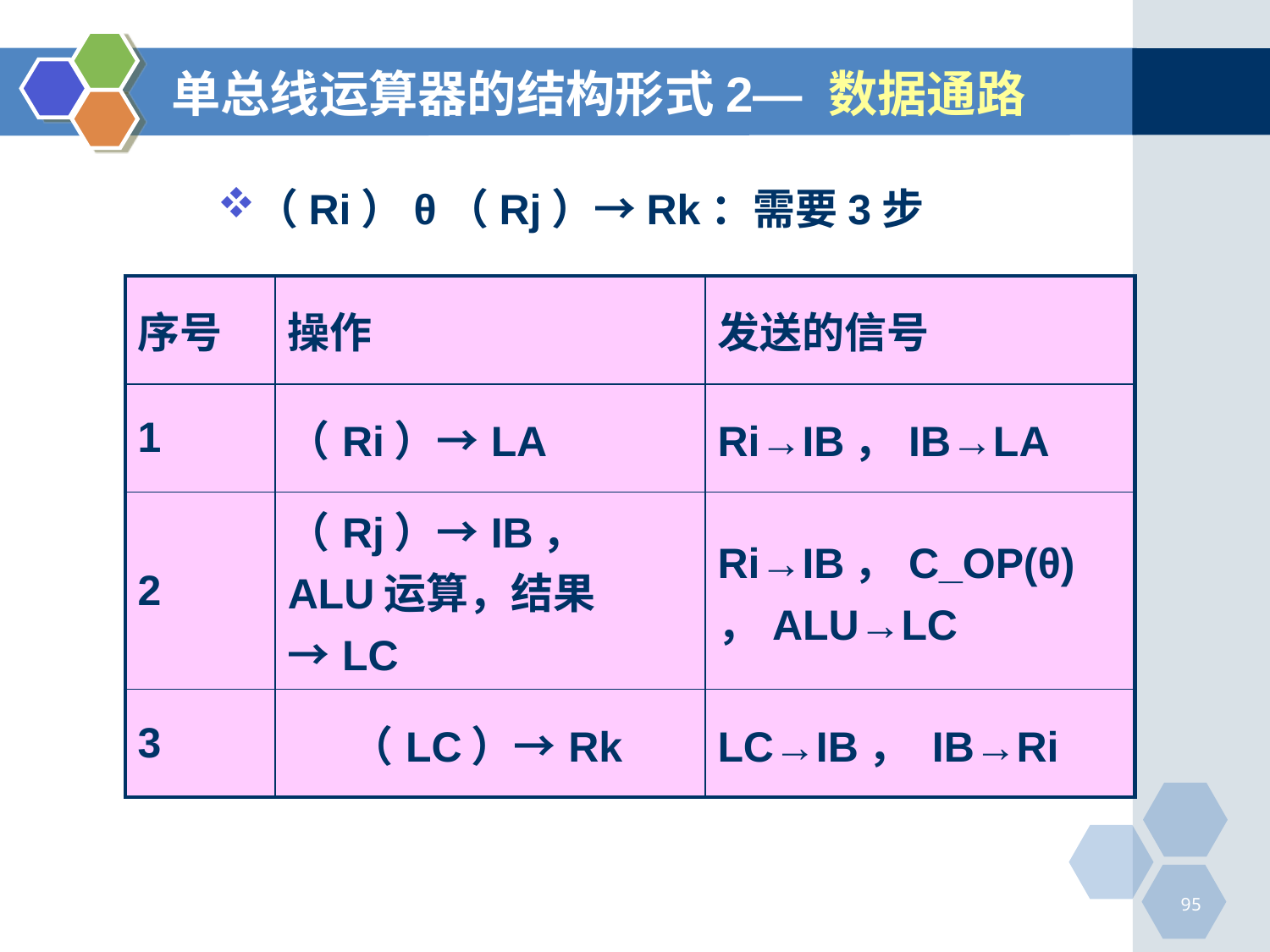

# 单总线运算器的结构形式2— 数据通路
（Ri）θ（Rj）→Rk：需要3步
| 序号 | 操作 | 发送的信号 |
| --- | --- | --- |
| 1 | （Ri）→LA | Ri→IB，IB→LA |
| 2 | （Rj）→IB， ALU运算，结果→LC | Ri→IB，C\_OP(θ)，ALU→LC |
| 3 | （LC）→Rk | LC→IB， IB→Ri |
95